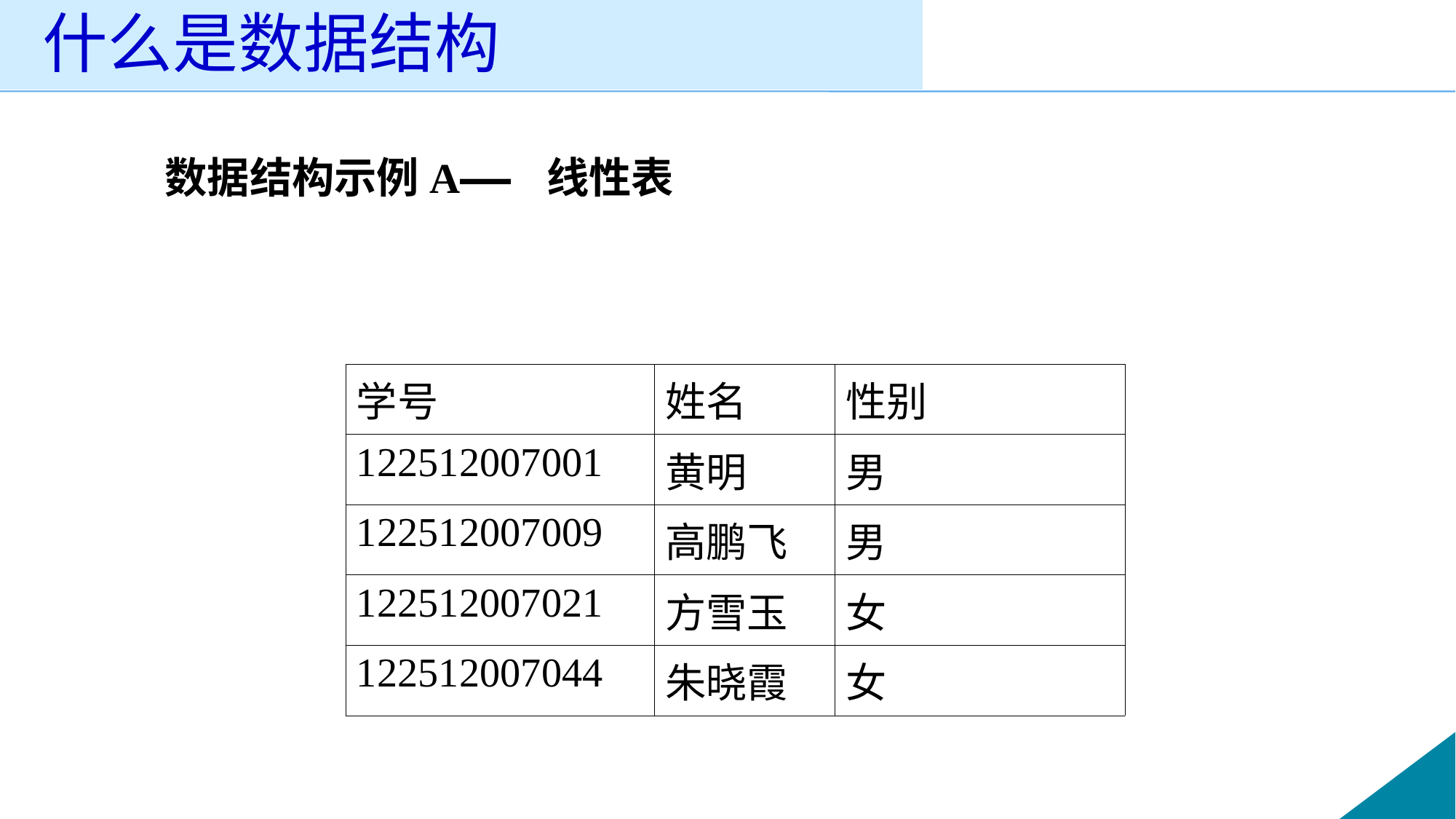

# 什么是数据结构

     数据结构示例A—— 线性表
| 学号 | 姓名 | 性别 |
| --- | --- | --- |
| 122512007001 | 黄明 | 男 |
| 122512007009 | 高鹏飞 | 男 |
| 122512007021 | 方雪玉 | 女 |
| 122512007044 | 朱晓霞 | 女 |